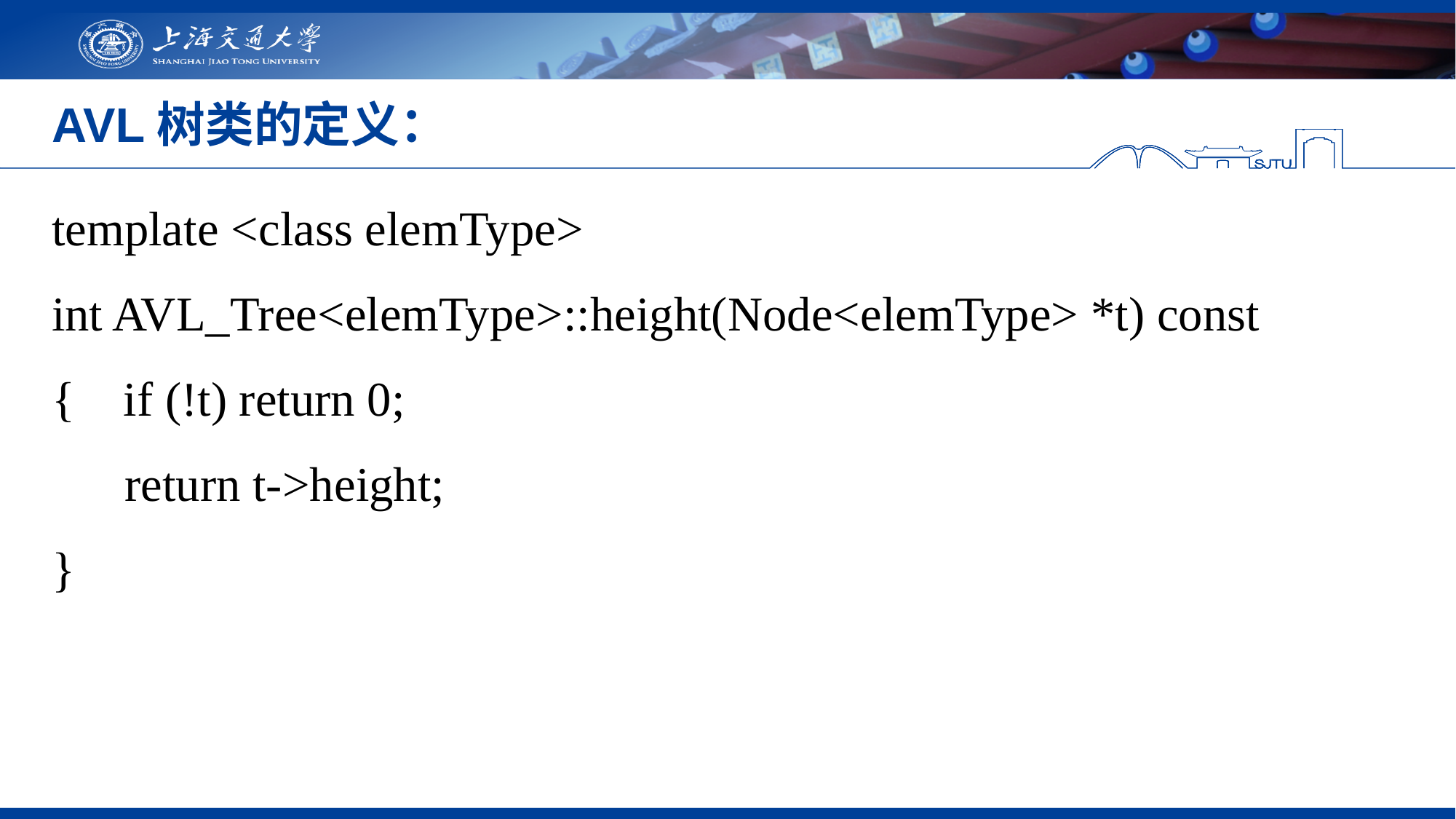

# AVL树类的定义：
template <class elemType>
int AVL_Tree<elemType>::height(Node<elemType> *t) const
{    if (!t) return 0;
      return t->height;
}